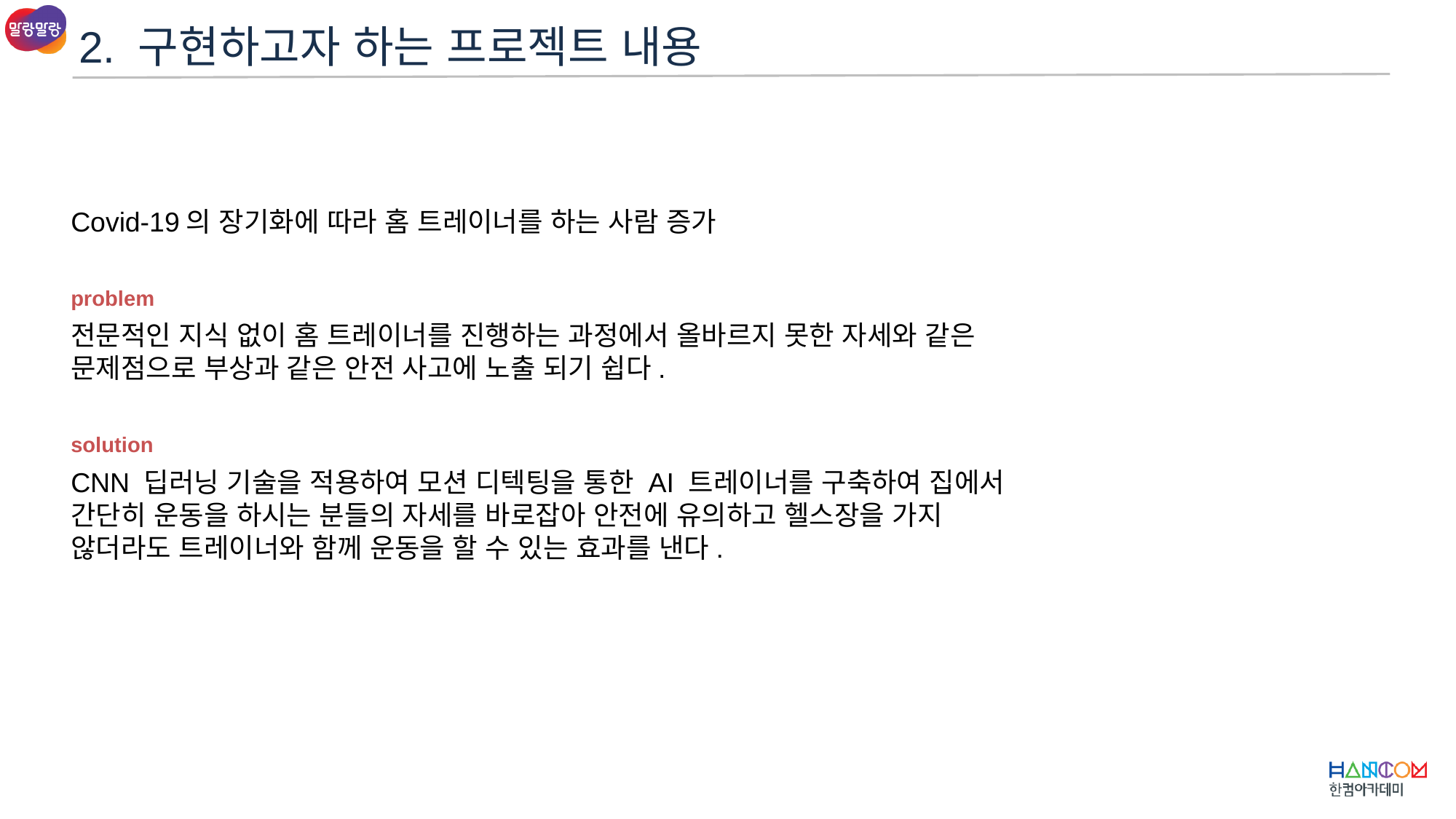

2. 구현하고자 하는 프로젝트 내용
Covid-19의 장기화에 따라 홈 트레이너를 하는 사람 증가

problem
전문적인 지식 없이 홈 트레이너를 진행하는 과정에서 올바르지 못한 자세와 같은 문제점으로 부상과 같은 안전 사고에 노출 되기 쉽다.

solution
CNN 딥러닝 기술을 적용하여 모션 디텍팅을 통한 AI 트레이너를 구축하여 집에서 간단히 운동을 하시는 분들의 자세를 바로잡아 안전에 유의하고 헬스장을 가지 않더라도 트레이너와 함께 운동을 할 수 있는 효과를 낸다.